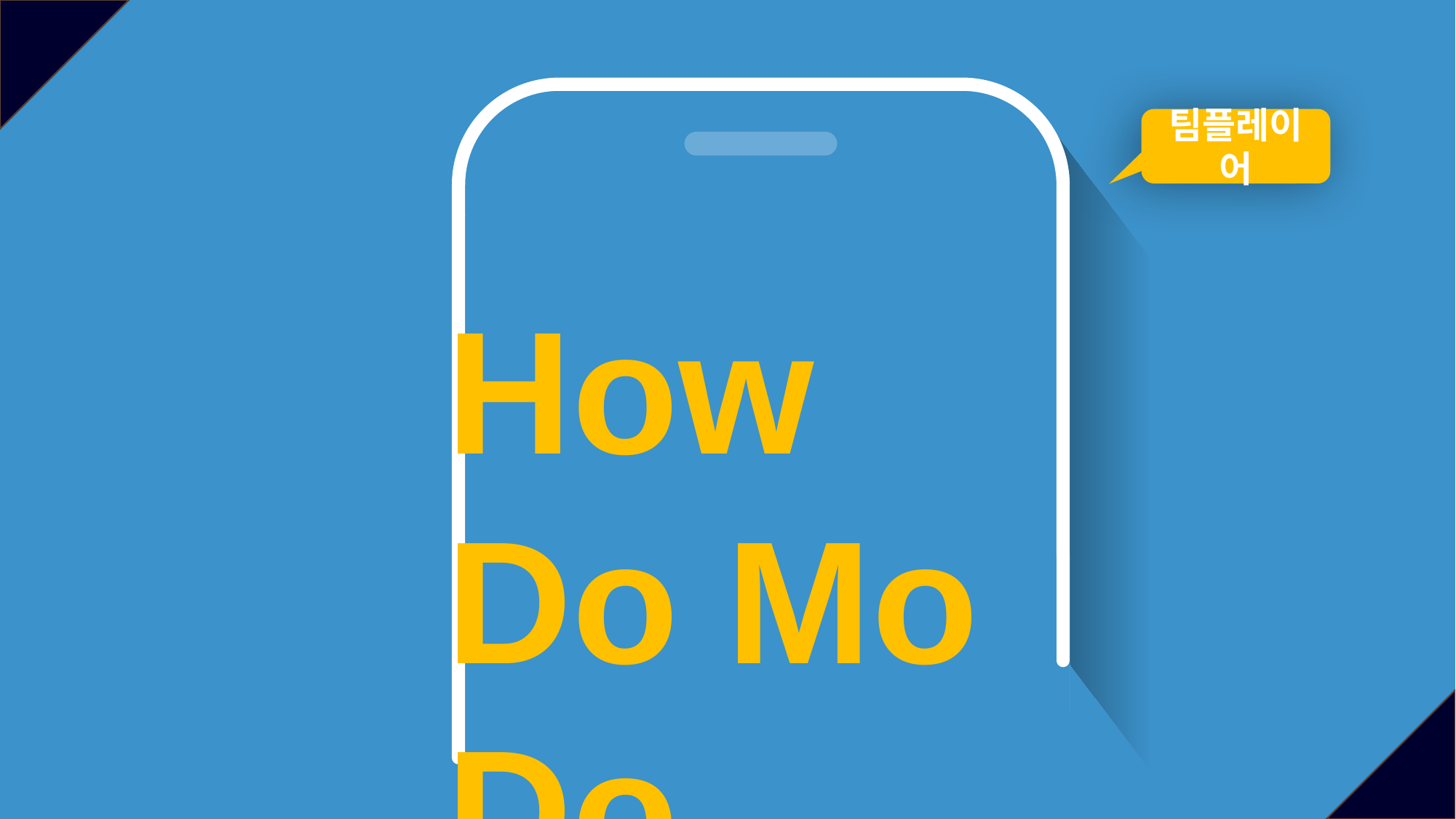

팀플레이어

How
Do Mo Do
어떤 영화 추천 받고싶어? #영화 #상영관 #영화전후활동 #영화에대한모든정보